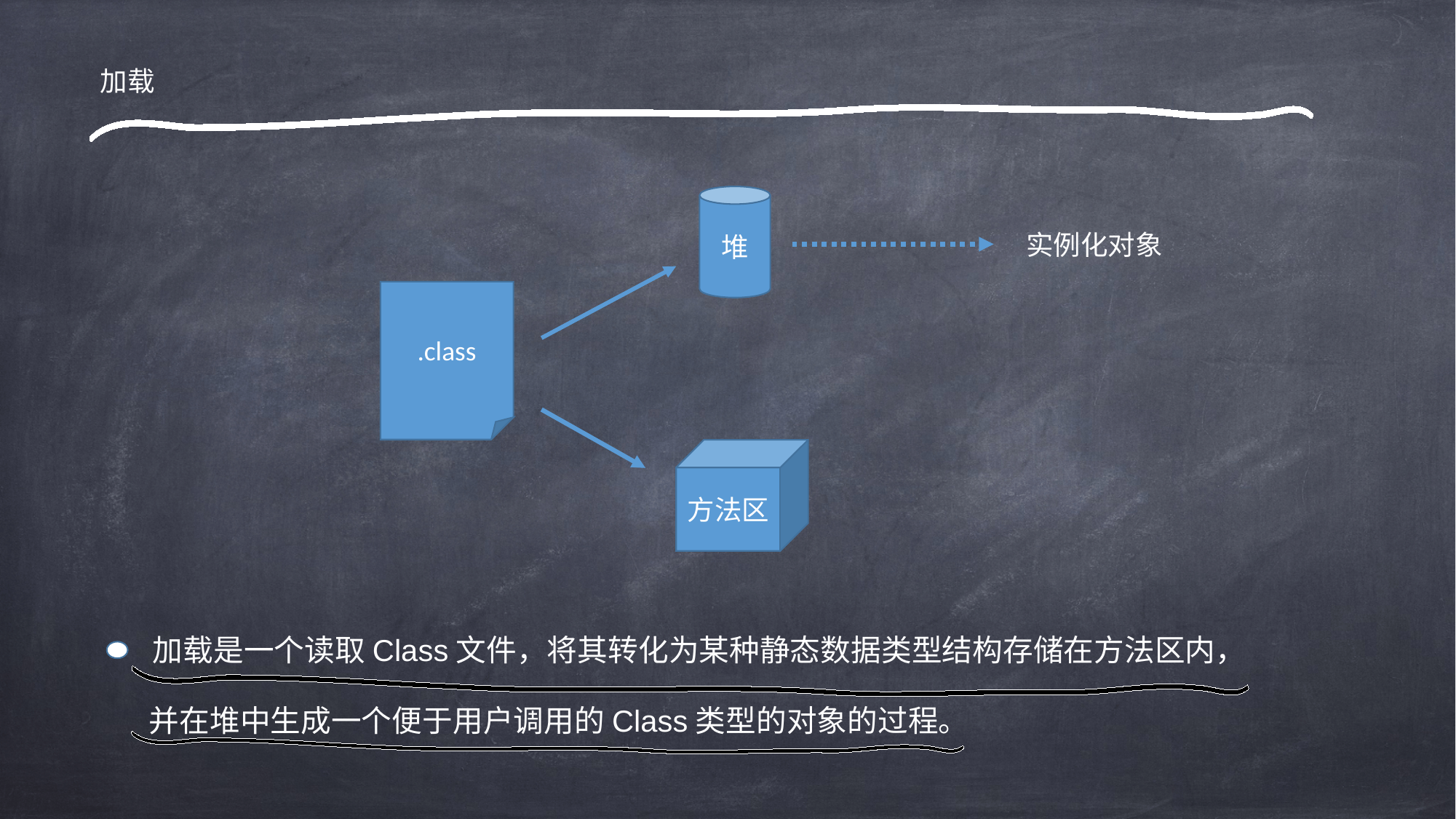

加载

堆
实例化对象
.class
方法区
加载是一个读取Class文件，将其转化为某种静态数据类型结构存储在方法区内，

并在堆中生成一个便于用户调用的Class类型的对象的过程。